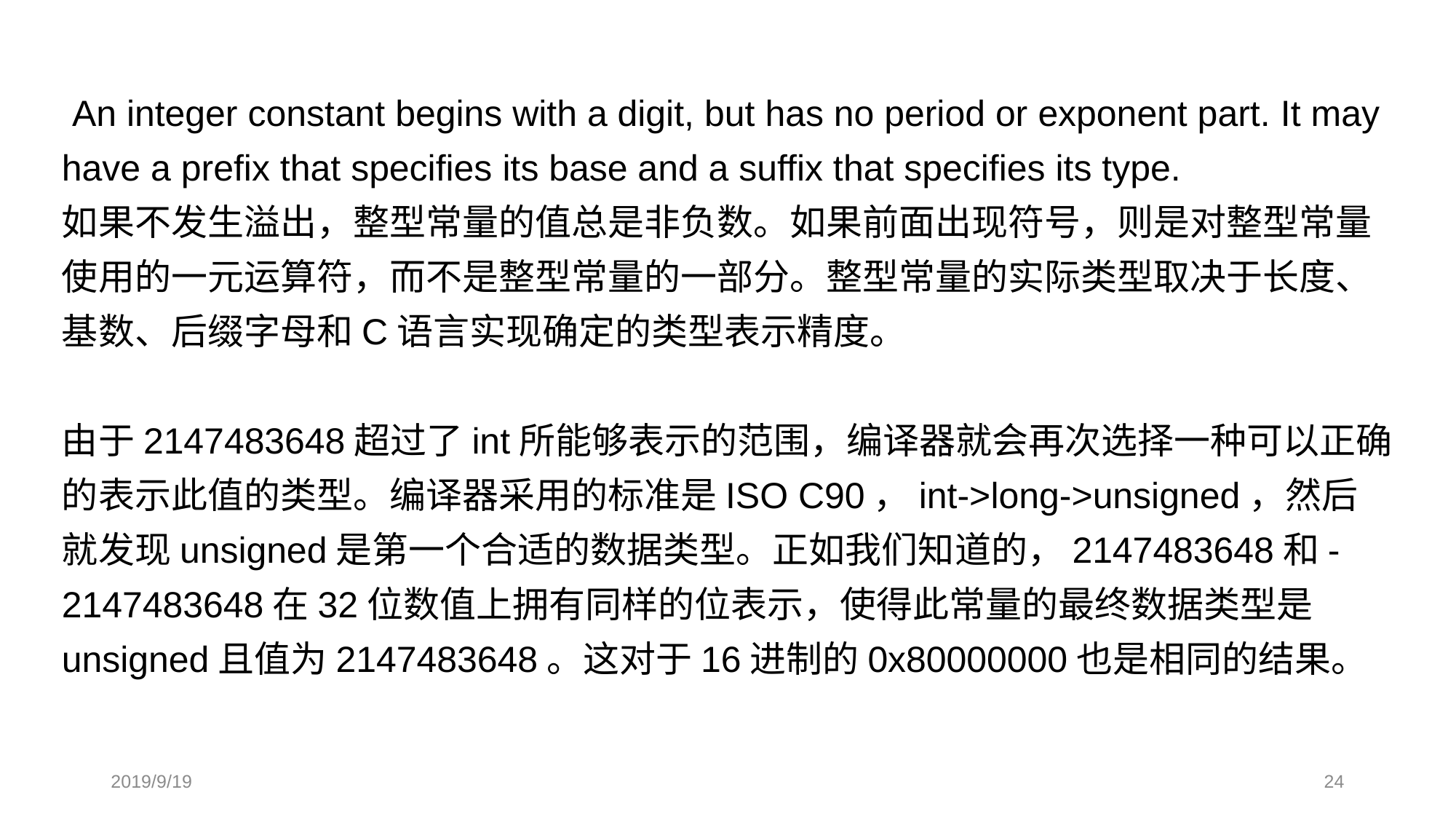

An integer constant begins with a digit, but has no period or exponent part. It may have a prefix that specifies its base and a suffix that specifies its type.
如果不发生溢出，整型常量的值总是非负数。如果前面出现符号，则是对整型常量使用的一元运算符，而不是整型常量的一部分。整型常量的实际类型取决于长度、基数、后缀字母和C语言实现确定的类型表示精度。

由于2147483648超过了int所能够表示的范围，编译器就会再次选择一种可以正确的表示此值的类型。编译器采用的标准是ISO C90，int->long->unsigned，然后就发现unsigned是第一个合适的数据类型。正如我们知道的，2147483648和-2147483648在32位数值上拥有同样的位表示，使得此常量的最终数据类型是unsigned且值为2147483648。这对于16进制的0x80000000也是相同的结果。
2019/9/19
24